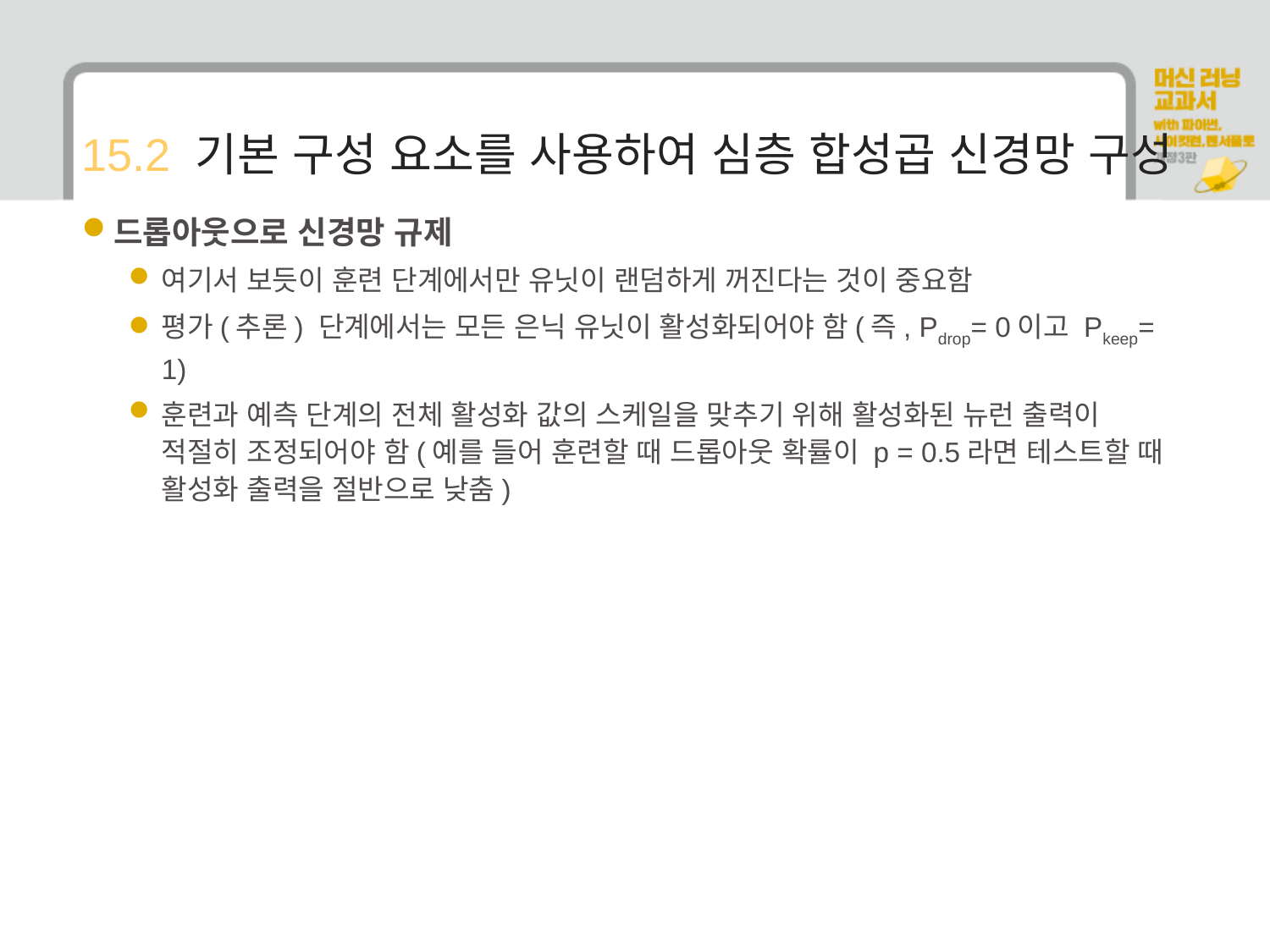

# 15.2 기본 구성 요소를 사용하여 심층 합성곱 신경망 구성
드롭아웃으로 신경망 규제
여기서 보듯이 훈련 단계에서만 유닛이 랜덤하게 꺼진다는 것이 중요함
평가(추론) 단계에서는 모든 은닉 유닛이 활성화되어야 함(즉, Pdrop= 0이고 Pkeep= 1)
훈련과 예측 단계의 전체 활성화 값의 스케일을 맞추기 위해 활성화된 뉴런 출력이 적절히 조정되어야 함(예를 들어 훈련할 때 드롭아웃 확률이 p = 0.5라면 테스트할 때 활성화 출력을 절반으로 낮춤)